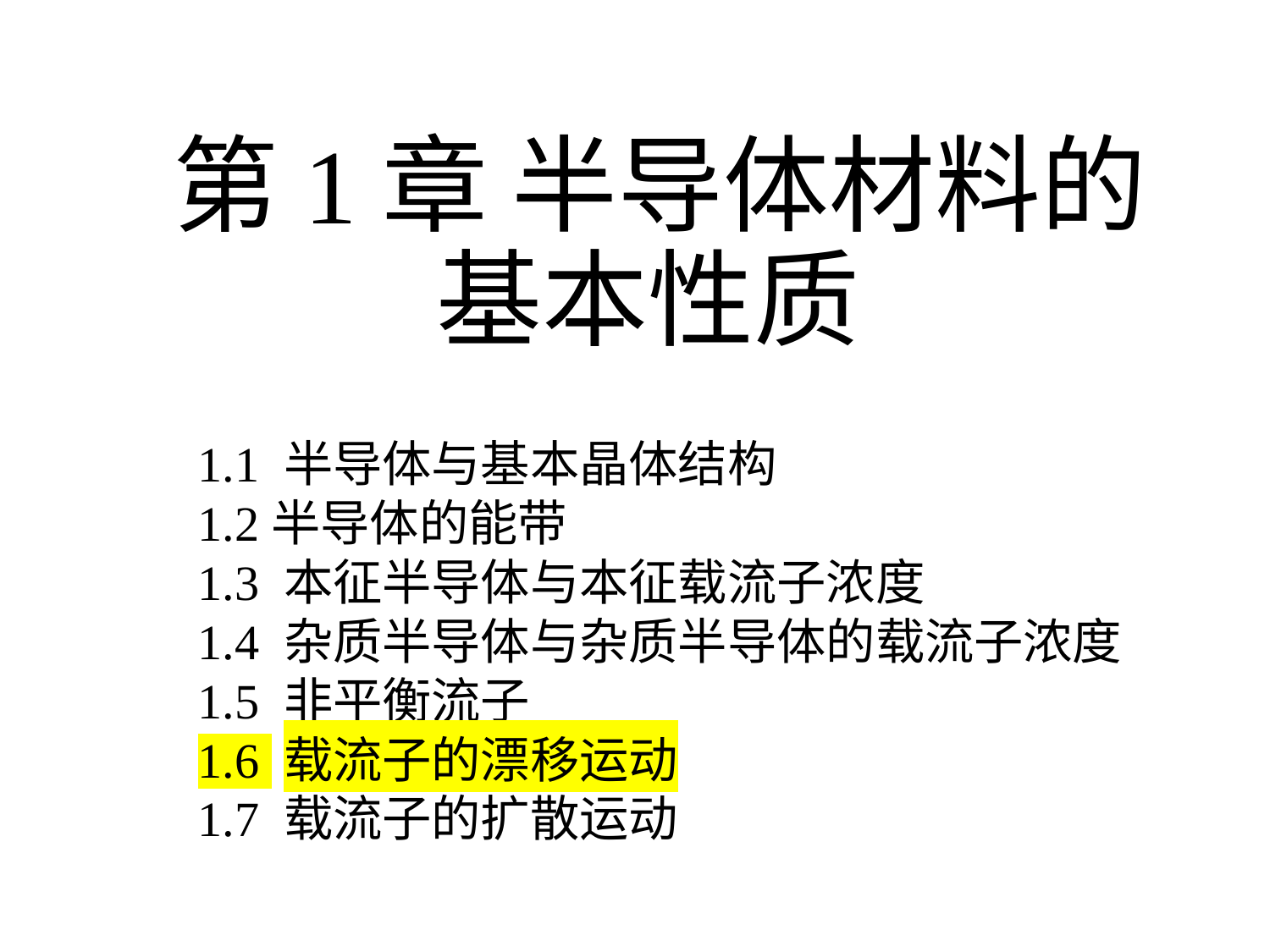

# 第1章 半导体材料的基本性质
1.1 半导体与基本晶体结构
1.2半导体的能带
1.3 本征半导体与本征载流子浓度
1.4 杂质半导体与杂质半导体的载流子浓度
1.5 非平衡流子
1.6 载流子的漂移运动
1.7 载流子的扩散运动